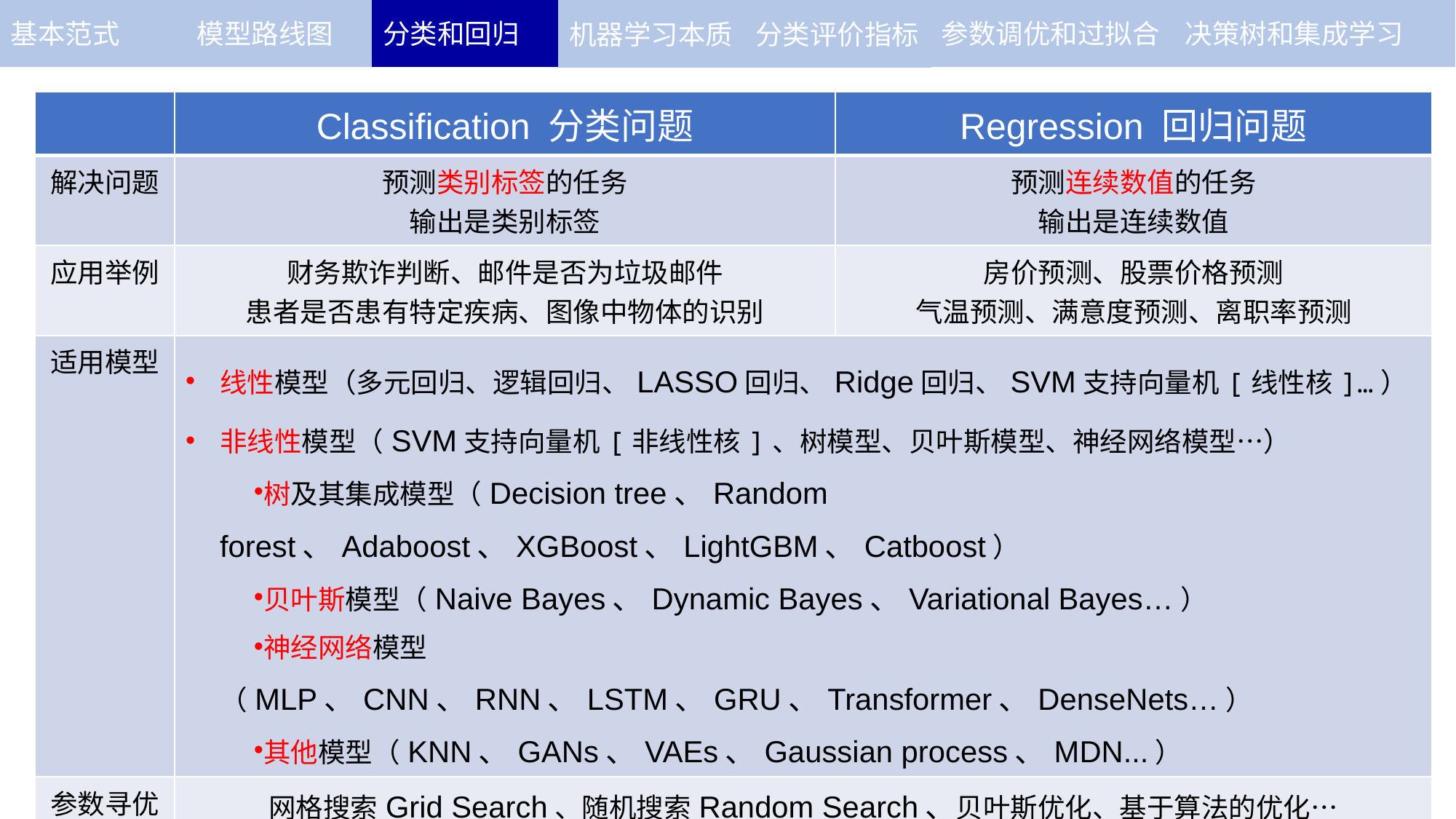

基本范式
模型路线图
分类和回归
参数调优和过拟合
决策树和集成学习
机器学习本质
分类评价指标
|  | Classification 分类问题 | Regression 回归问题 |
| --- | --- | --- |
| 解决问题 | 预测类别标签的任务 输出是类别标签 | 预测连续数值的任务 输出是连续数值 |
| 应用举例 | 财务欺诈判断、邮件是否为垃圾邮件 患者是否患有特定疾病、图像中物体的识别 | 房价预测、股票价格预测 气温预测、满意度预测、离职率预测 |
| 适用模型 | 线性模型（多元回归、逻辑回归、LASSO回归、Ridge回归、SVM支持向量机[线性核]…） 非线性模型（SVM支持向量机[非线性核]、树模型、贝叶斯模型、神经网络模型…） 树及其集成模型（Decision tree、Random forest、Adaboost、XGBoost、LightGBM、Catboost） 贝叶斯模型（Naive Bayes、Dynamic Bayes、Variational Bayes…） 神经网络模型（MLP、CNN、RNN、LSTM、GRU、Transformer、DenseNets…） 其他模型（KNN、GANs、VAEs、Gaussian process、MDN...） |  |
| 参数寻优 | 网格搜索Grid Search、随机搜索Random Search、贝叶斯优化、基于算法的优化… 【常用库】scikit-Opitimize、Hyperopt、Optuna、Spearmint、Gaussian Process-based Hyperparameter Optimization (GPGO)、Ray Tune、GPyOpt、SigOpt、Keras Tuner |  |
| 评价指标 （精确度） | 准确率、精确率、召回率、F1-score ROC曲线和AUC值 | R2、MSE、RMSE、MAE、MAPE AIC、BIC |